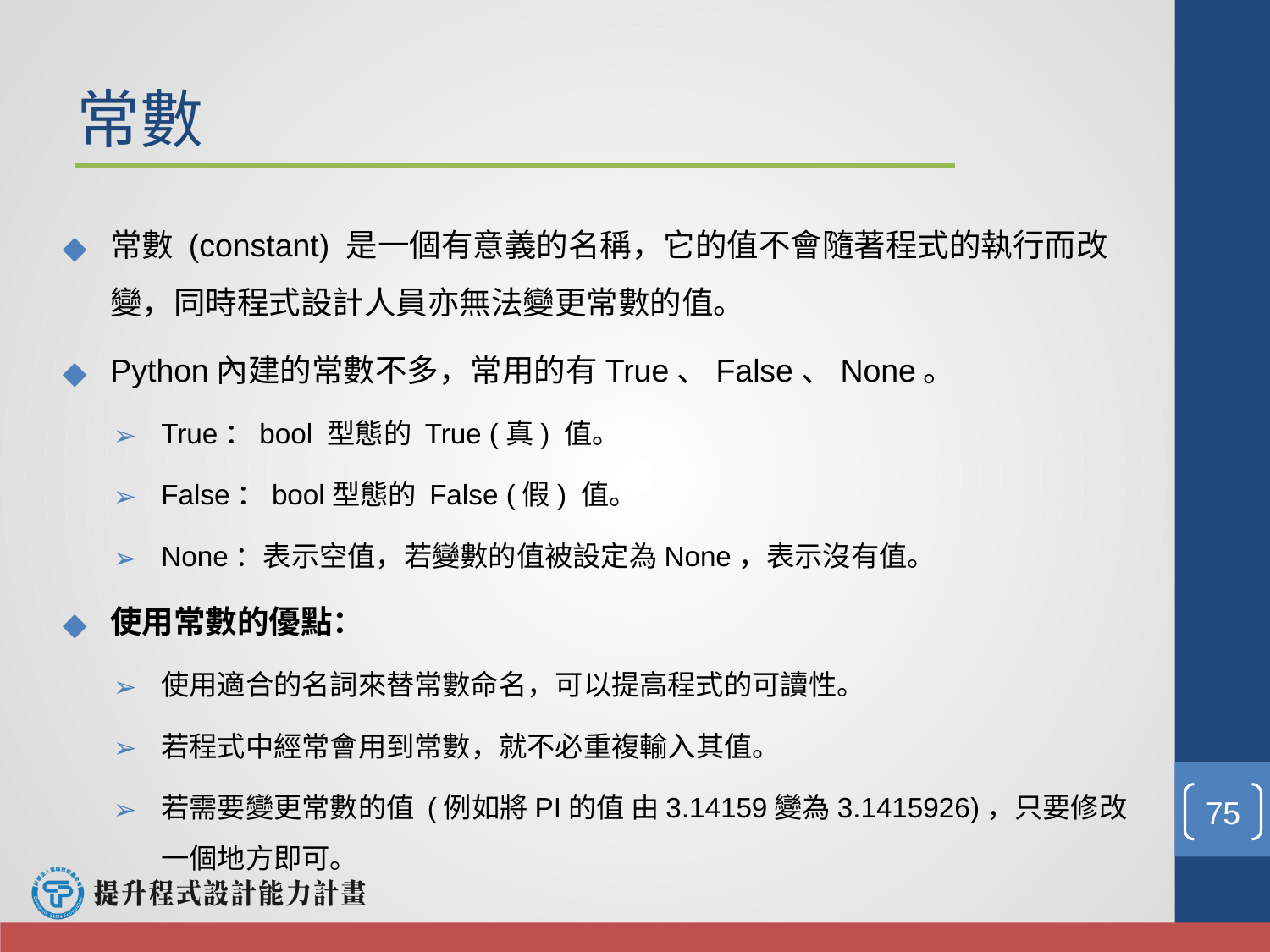

# 常數
常數 (constant) 是一個有意義的名稱，它的值不會隨著程式的執行而改變，同時程式設計人員亦無法變更常數的值。
Python內建的常數不多，常用的有True、False、None。
True：bool 型態的 True (真) 值。
False：bool型態的 False (假) 值。
None：表示空值，若變數的值被設定為None，表示沒有值。
使用常數的優點：
使用適合的名詞來替常數命名，可以提高程式的可讀性。
若程式中經常會用到常數，就不必重複輸入其值。
若需要變更常數的值 (例如將PI的值 由3.14159變為3.1415926)，只要修改一個地方即可。

75